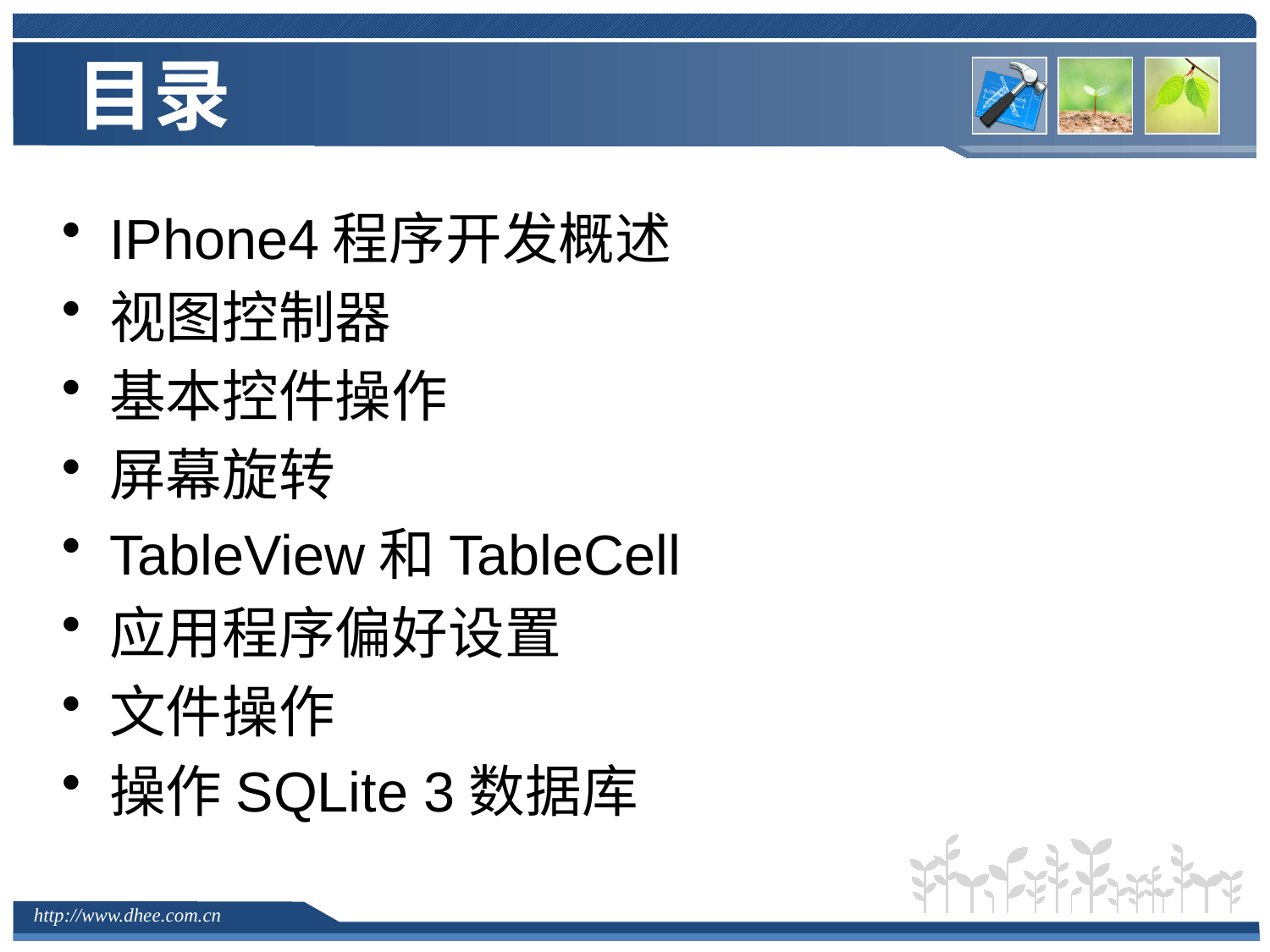

# 目录
IPhone4程序开发概述
视图控制器
基本控件操作
屏幕旋转
TableView和TableCell
应用程序偏好设置
文件操作
操作SQLite 3数据库